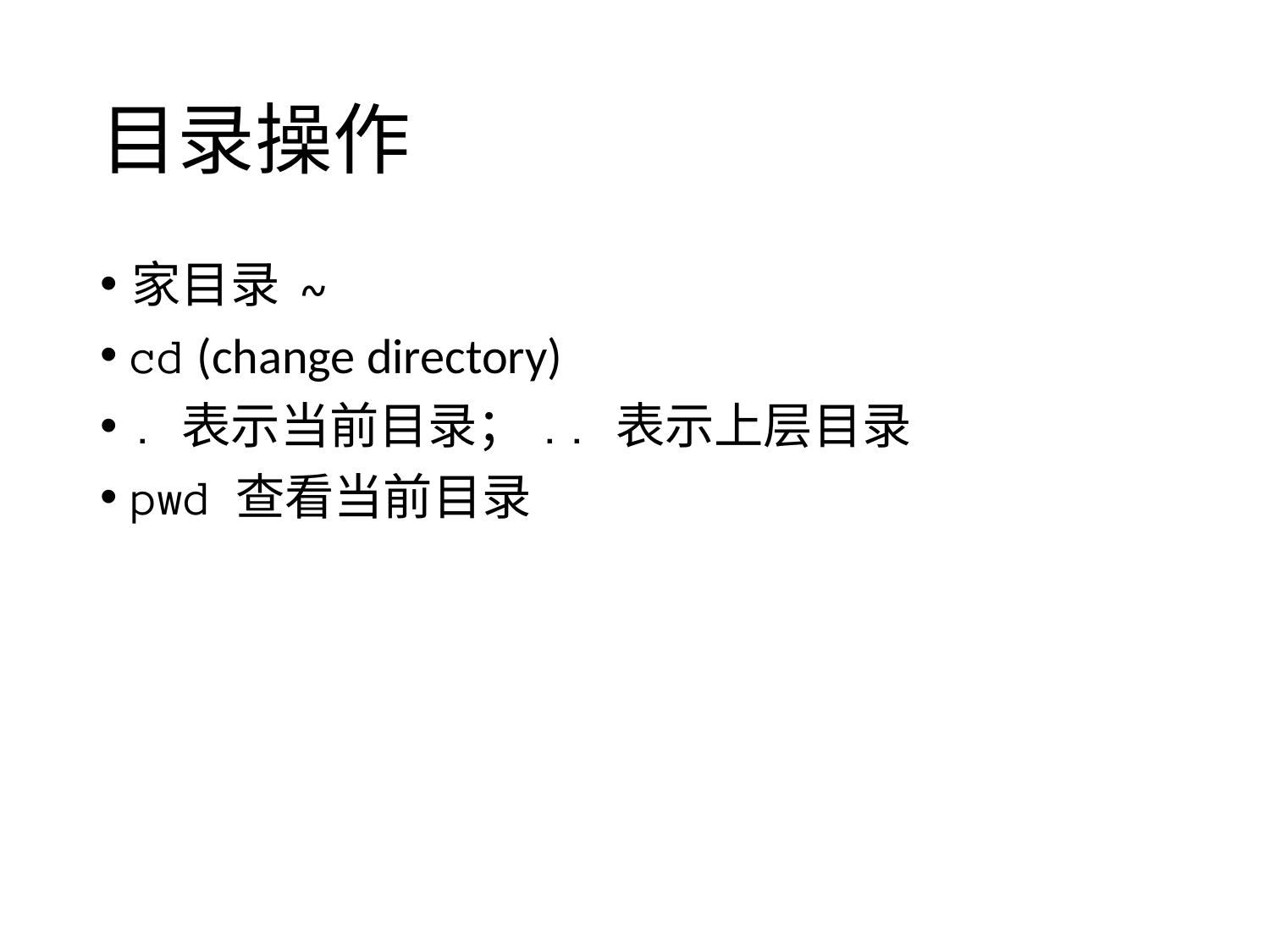

# 目录操作
家目录 ~
cd (change directory)
. 表示当前目录；.. 表示上层目录
pwd 查看当前目录